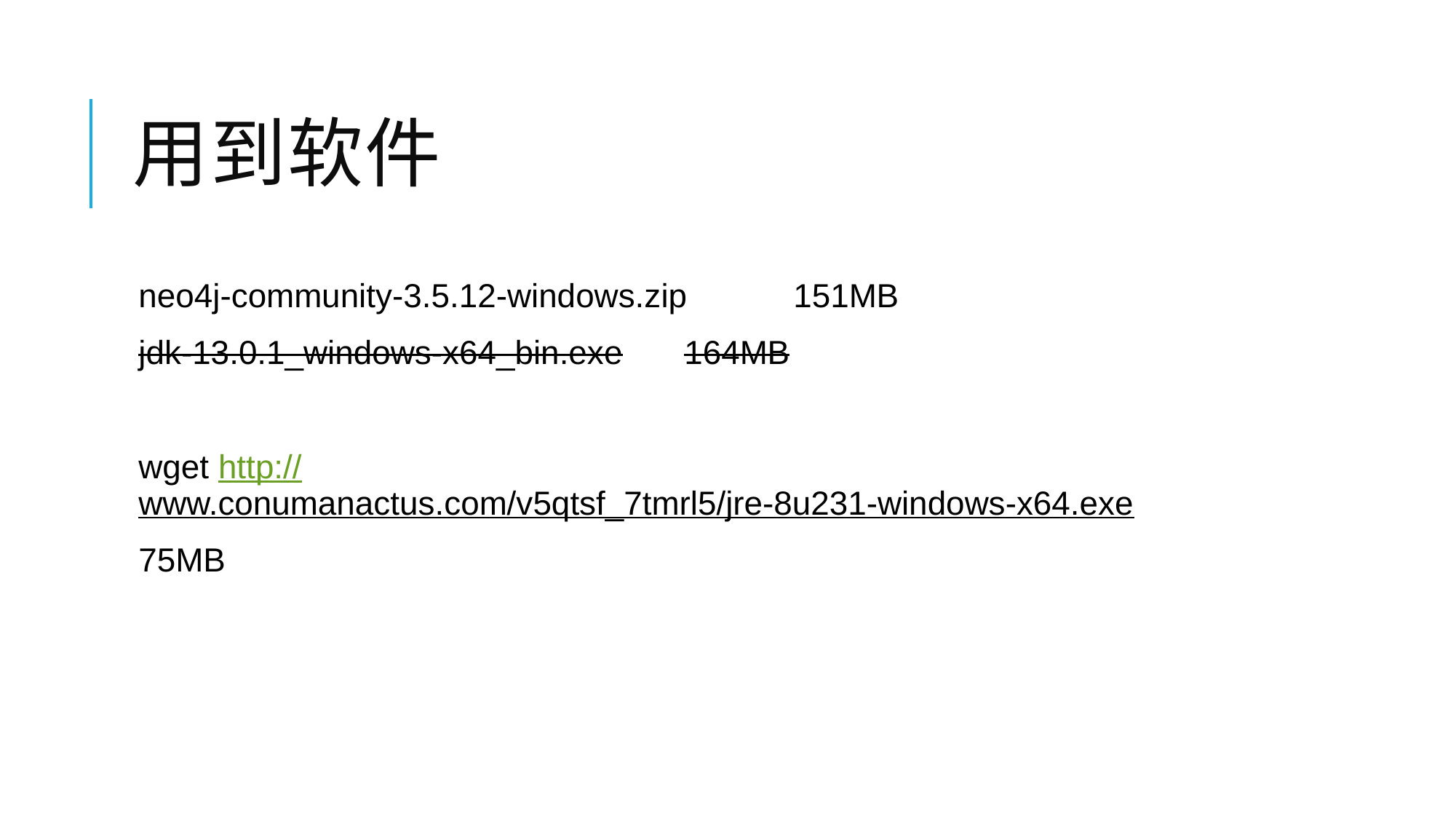

# 用到软件
neo4j-community-3.5.12-windows.zip	151MB
jdk-13.0.1_windows-x64_bin.exe	164MB

wget http://www.conumanactus.com/v5qtsf_7tmrl5/jre-8u231-windows-x64.exe
75MB